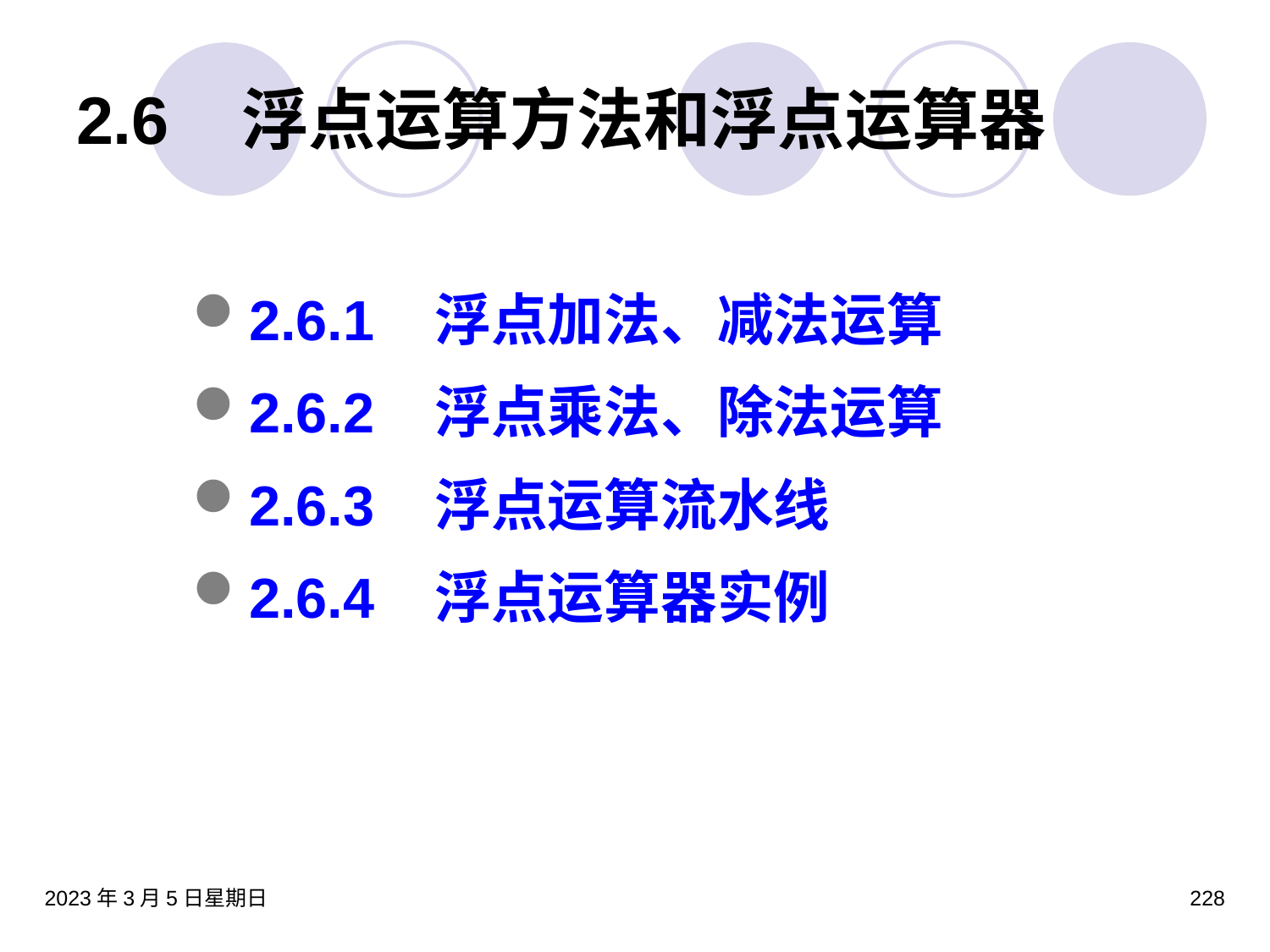

# 2.6   浮点运算方法和浮点运算器
2.6.1   浮点加法、减法运算
2.6.2   浮点乘法、除法运算
2.6.3   浮点运算流水线
2.6.4   浮点运算器实例
2023年3月5日星期日
228